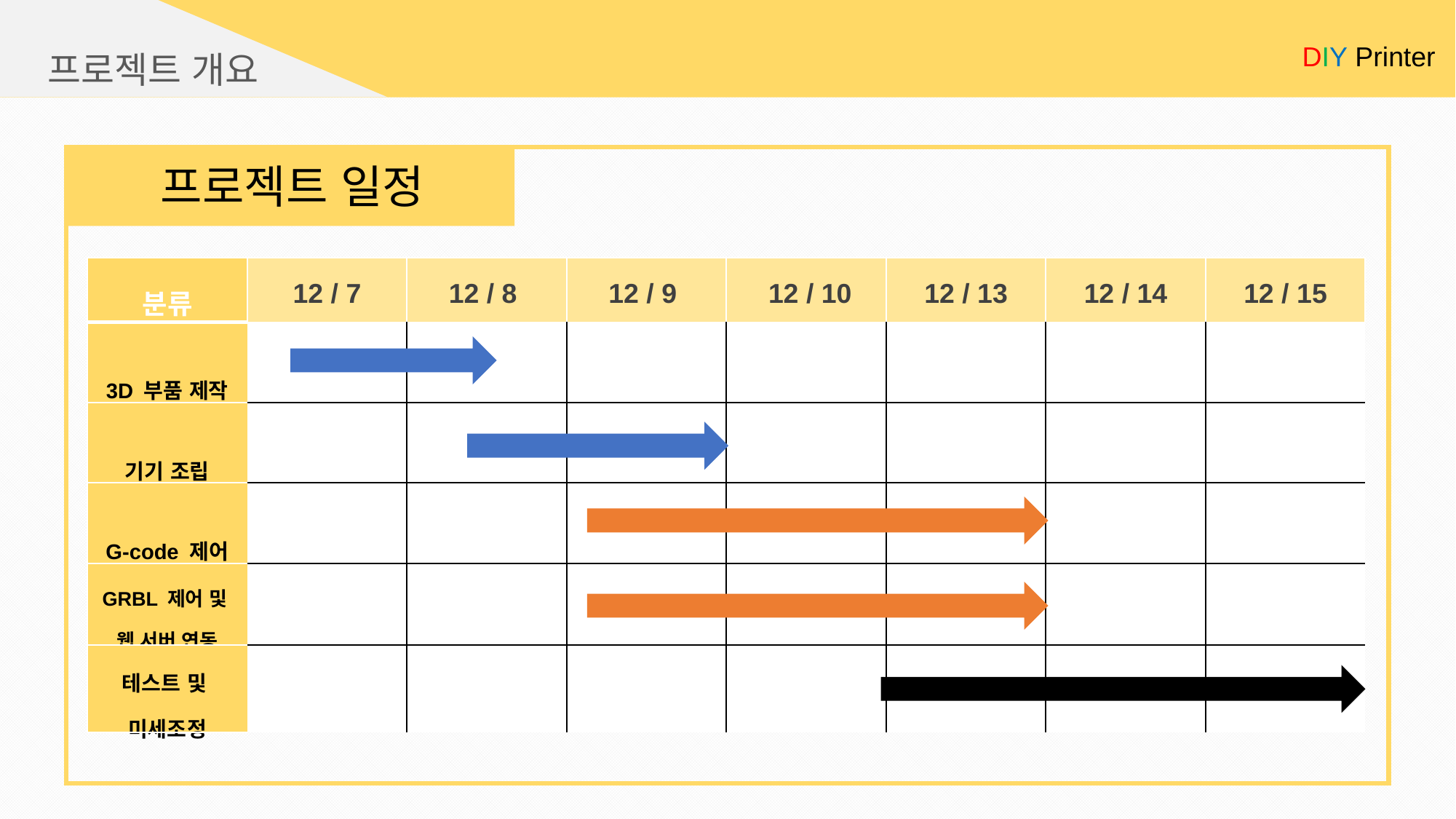

DIY Printer
프로젝트 개요

프로젝트 일정
| 분류 | 12 / 7 | 12 / 8 | 12 / 9 | 12 / 10 | 12 / 13 | 12 / 14 | 12 / 15 |
| --- | --- | --- | --- | --- | --- | --- | --- |
| 3D 부품 제작 |  |  |  |  |  |  |  |
| 기기 조립 |  |  |  |  |  |  |  |
| G-code 제어 |  |  |  |  |  |  |  |
| GRBL 제어 및 웹 서버 연동 |  |  |  |  |  |  |  |
| 테스트 및 미세조정 |  |  |  |  |  |  |  |